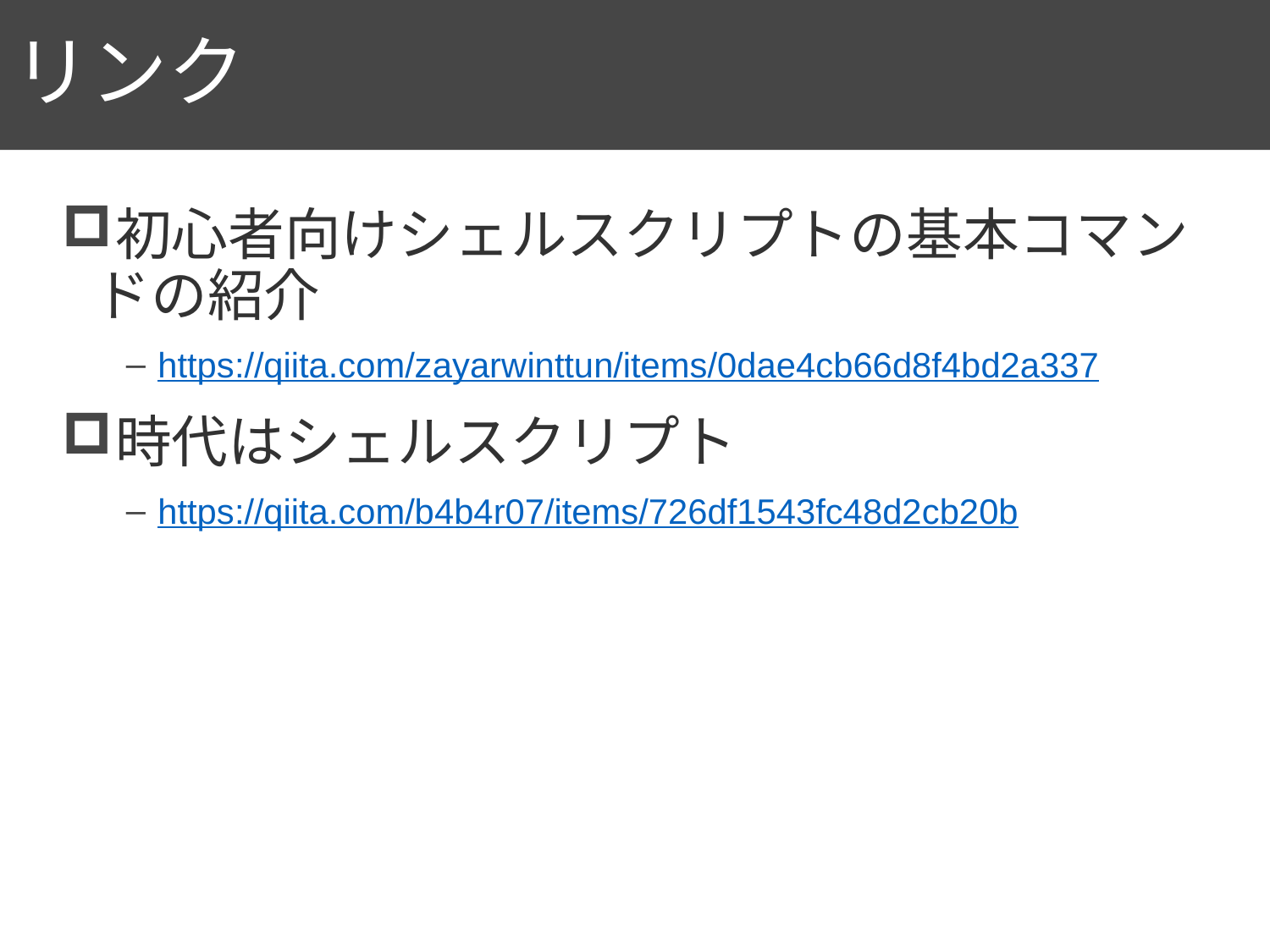

# リンク
87
初心者向けシェルスクリプトの基本コマンドの紹介
https://qiita.com/zayarwinttun/items/0dae4cb66d8f4bd2a337
時代はシェルスクリプト
https://qiita.com/b4b4r07/items/726df1543fc48d2cb20b